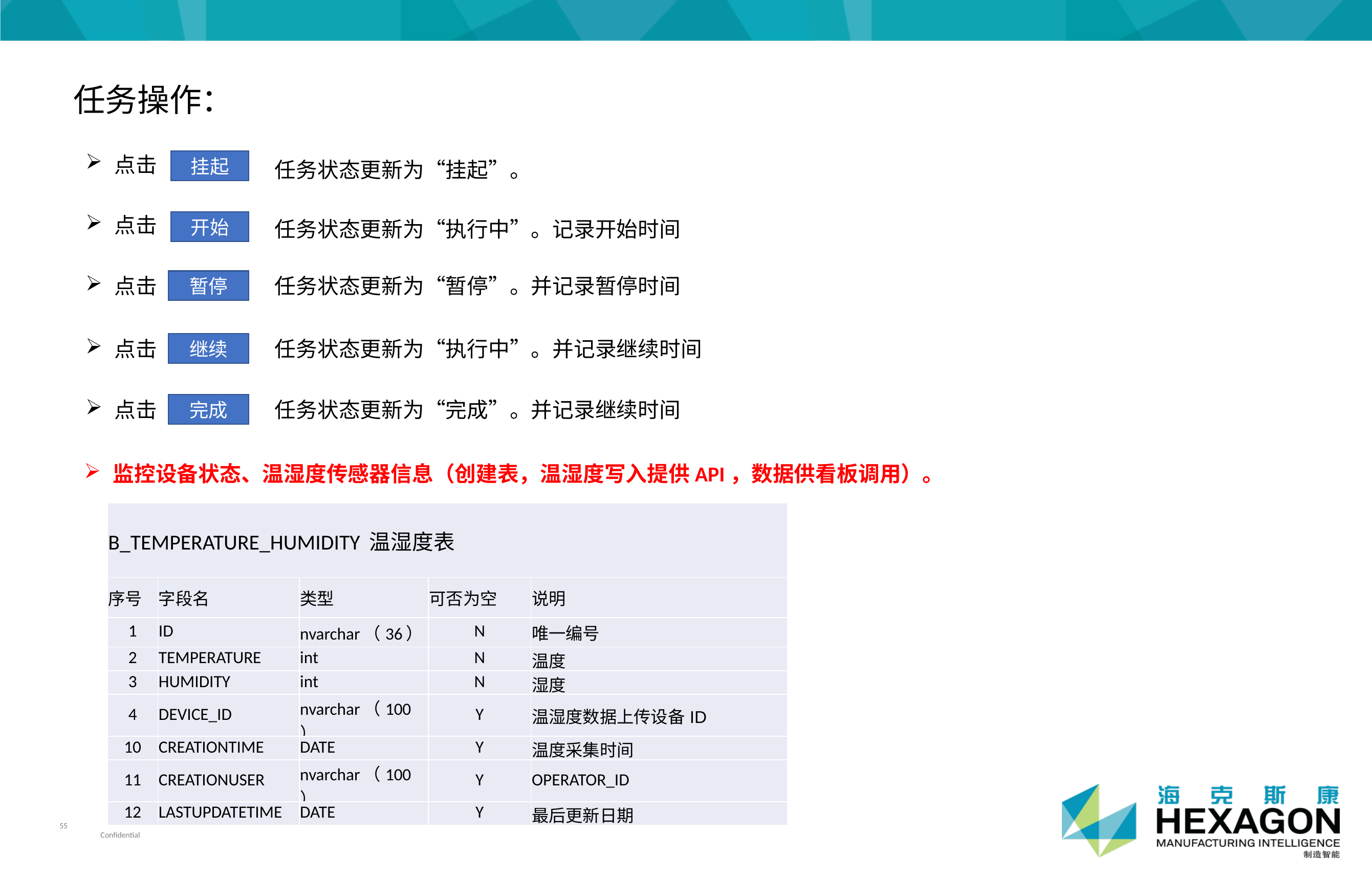

任务操作：
点击
挂起
任务状态更新为“挂起”。
点击
开始
任务状态更新为“执行中”。记录开始时间
点击
任务状态更新为“暂停”。并记录暂停时间
暂停
点击
任务状态更新为“执行中”。并记录继续时间
继续
点击
任务状态更新为“完成”。并记录继续时间
完成
监控设备状态、温湿度传感器信息（创建表，温湿度写入提供API，数据供看板调用）。
| B\_TEMPERATURE\_HUMIDITY 温湿度表 |  |  |  |  |
| --- | --- | --- | --- | --- |
| 序号 | 字段名 | 类型 | 可否为空 | 说明 |
| 1 | ID | nvarchar（36） | N | 唯一编号 |
| 2 | TEMPERATURE | int | N | 温度 |
| 3 | HUMIDITY | int | N | 湿度 |
| 4 | DEVICE\_ID | nvarchar（100） | Y | 温湿度数据上传设备ID |
| 10 | CREATIONTIME | DATE | Y | 温度采集时间 |
| 11 | CREATIONUSER | nvarchar（100） | Y | OPERATOR\_ID |
| 12 | LASTUPDATETIME | DATE | Y | 最后更新日期 |